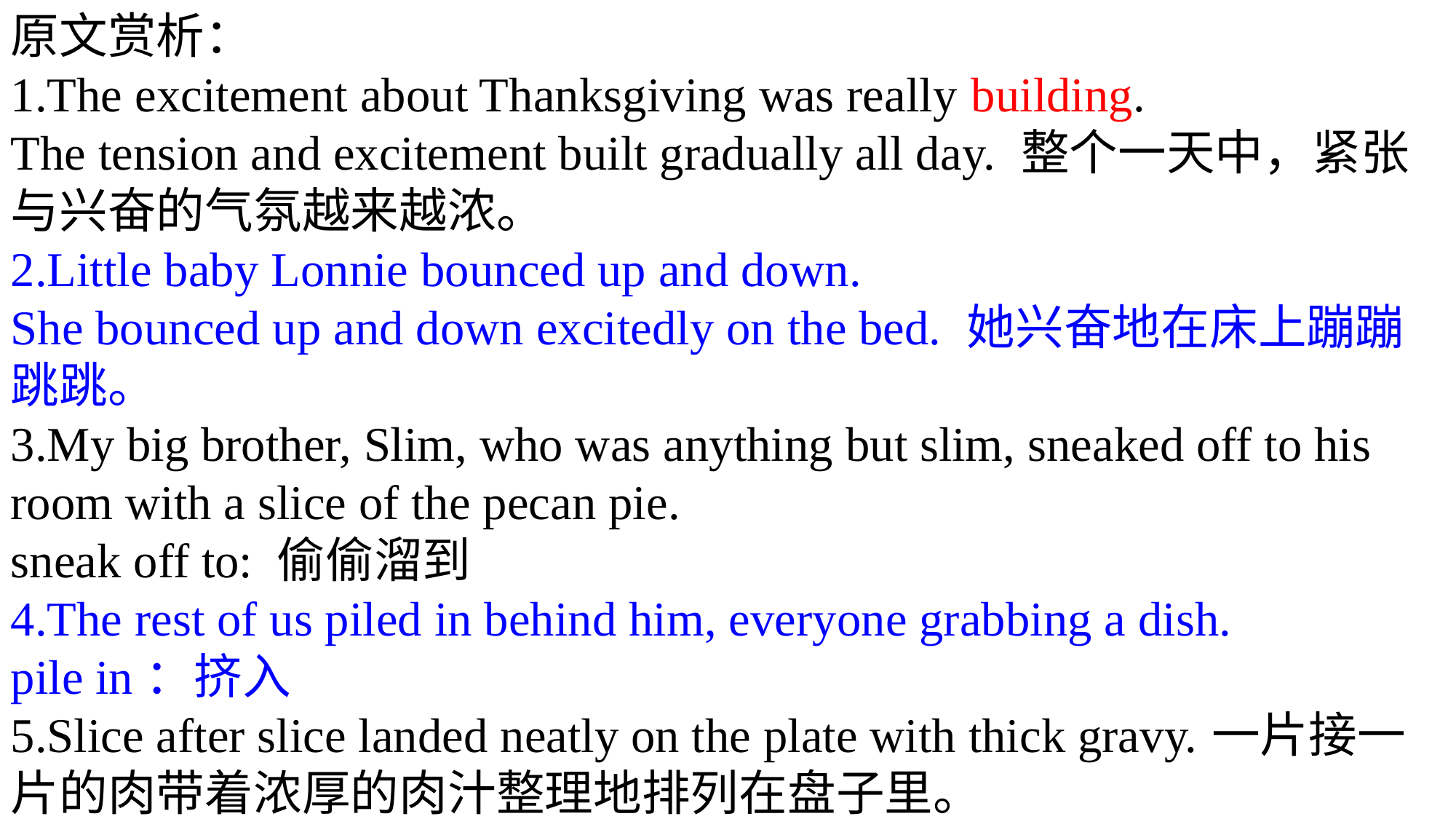

原文赏析：
1.The excitement about Thanksgiving was really building.
The tension and excitement built gradually all day. 整个一天中，紧张与兴奋的气氛越来越浓。
2.Little baby Lonnie bounced up and down.
She bounced up and down excitedly on the bed. 她兴奋地在床上蹦蹦跳跳。
3.My big brother, Slim, who was anything but slim, sneaked off to his room with a slice of the pecan pie.
sneak off to: 偷偷溜到
4.The rest of us piled in behind him, everyone grabbing a dish.
pile in：挤入
5.Slice after slice landed neatly on the plate with thick gravy.一片接一片的肉带着浓厚的肉汁整理地排列在盘子里。